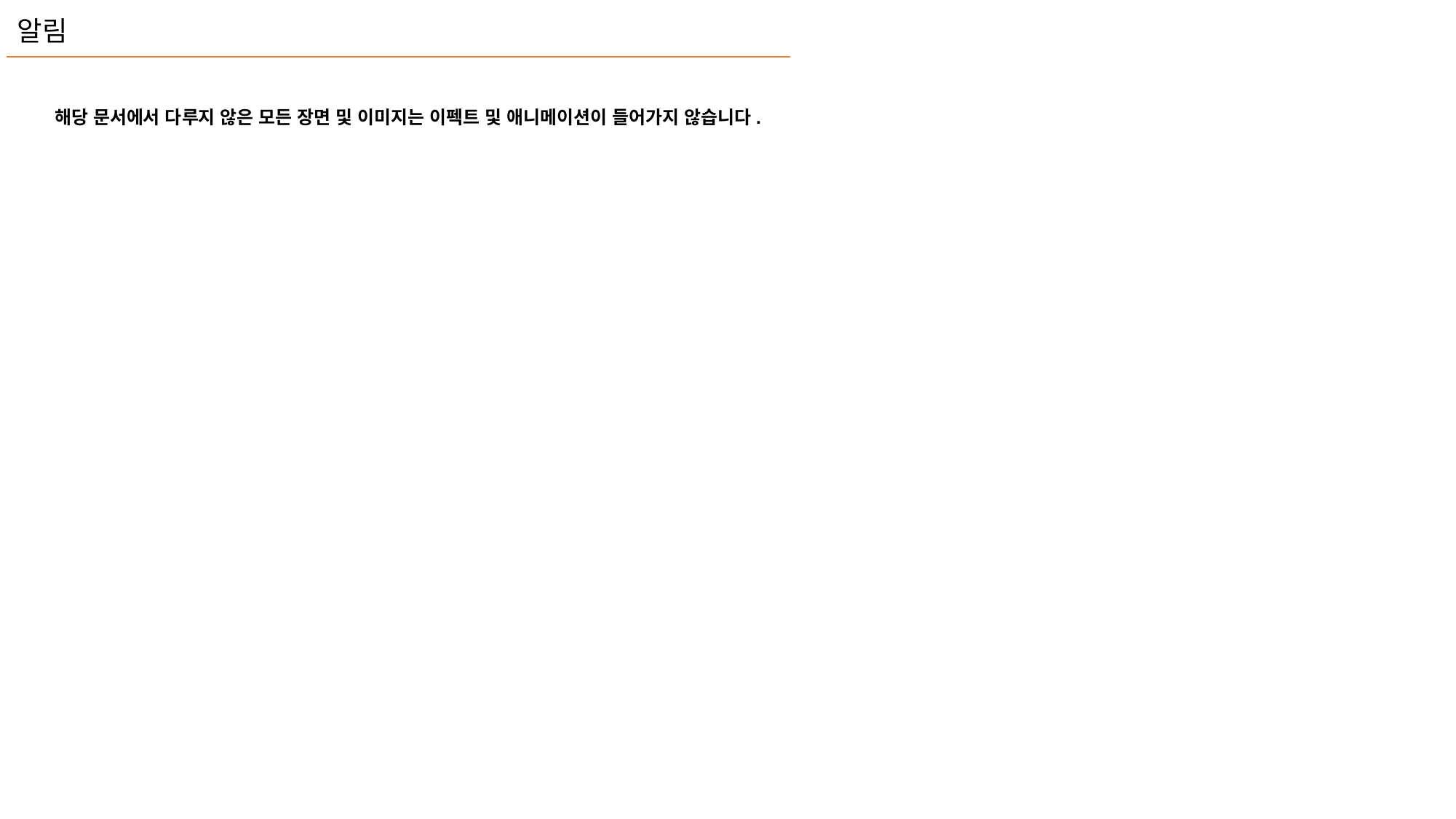

알림
해당 문서에서 다루지 않은 모든 장면 및 이미지는 이펙트 및 애니메이션이 들어가지 않습니다.